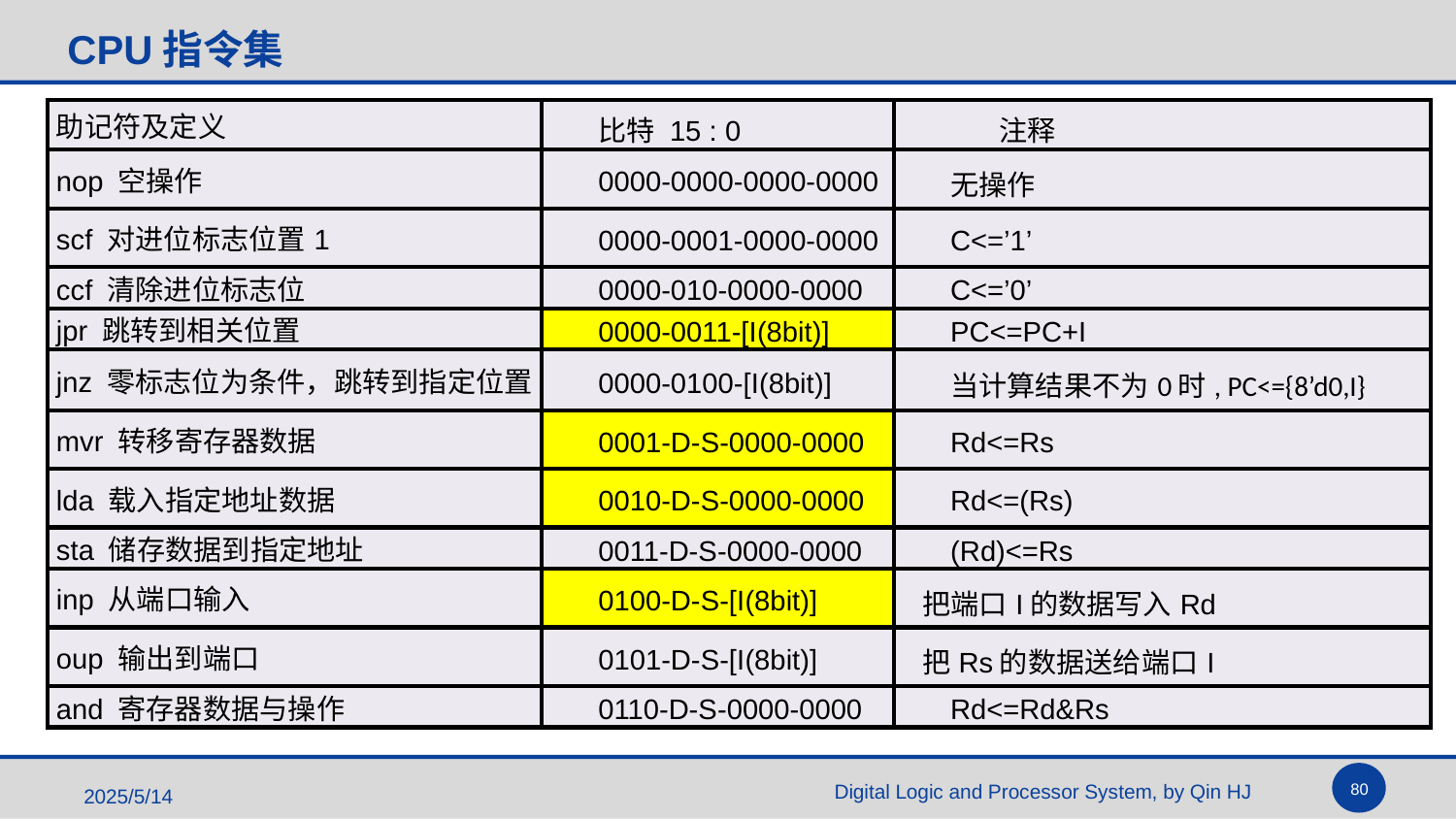

# CPU指令集
| 助记符及定义 | 比特 15 : 0 | 注释 |
| --- | --- | --- |
| nop 空操作 | 0000-0000-0000-0000 | 无操作 |
| scf 对进位标志位置1 | 0000-0001-0000-0000 | C<=’1’ |
| ccf 清除进位标志位 | 0000-010-0000-0000 | C<=’0’ |
| jpr 跳转到相关位置 | 0000-0011-[I(8bit)] | PC<=PC+I |
| jnz 零标志位为条件，跳转到指定位置 | 0000-0100-[I(8bit)] | 当计算结果不为0时, PC<={8’d0,I} |
| mvr 转移寄存器数据 | 0001-D-S-0000-0000 | Rd<=Rs |
| lda 载入指定地址数据 | 0010-D-S-0000-0000 | Rd<=(Rs) |
| sta 储存数据到指定地址 | 0011-D-S-0000-0000 | (Rd)<=Rs |
| inp 从端口输入 | 0100-D-S-[I(8bit)] | 把端口I的数据写入Rd |
| oup 输出到端口 | 0101-D-S-[I(8bit)] | 把Rs的数据送给端口I |
| and 寄存器数据与操作 | 0110-D-S-0000-0000 | Rd<=Rd&Rs |
80
2025/5/14